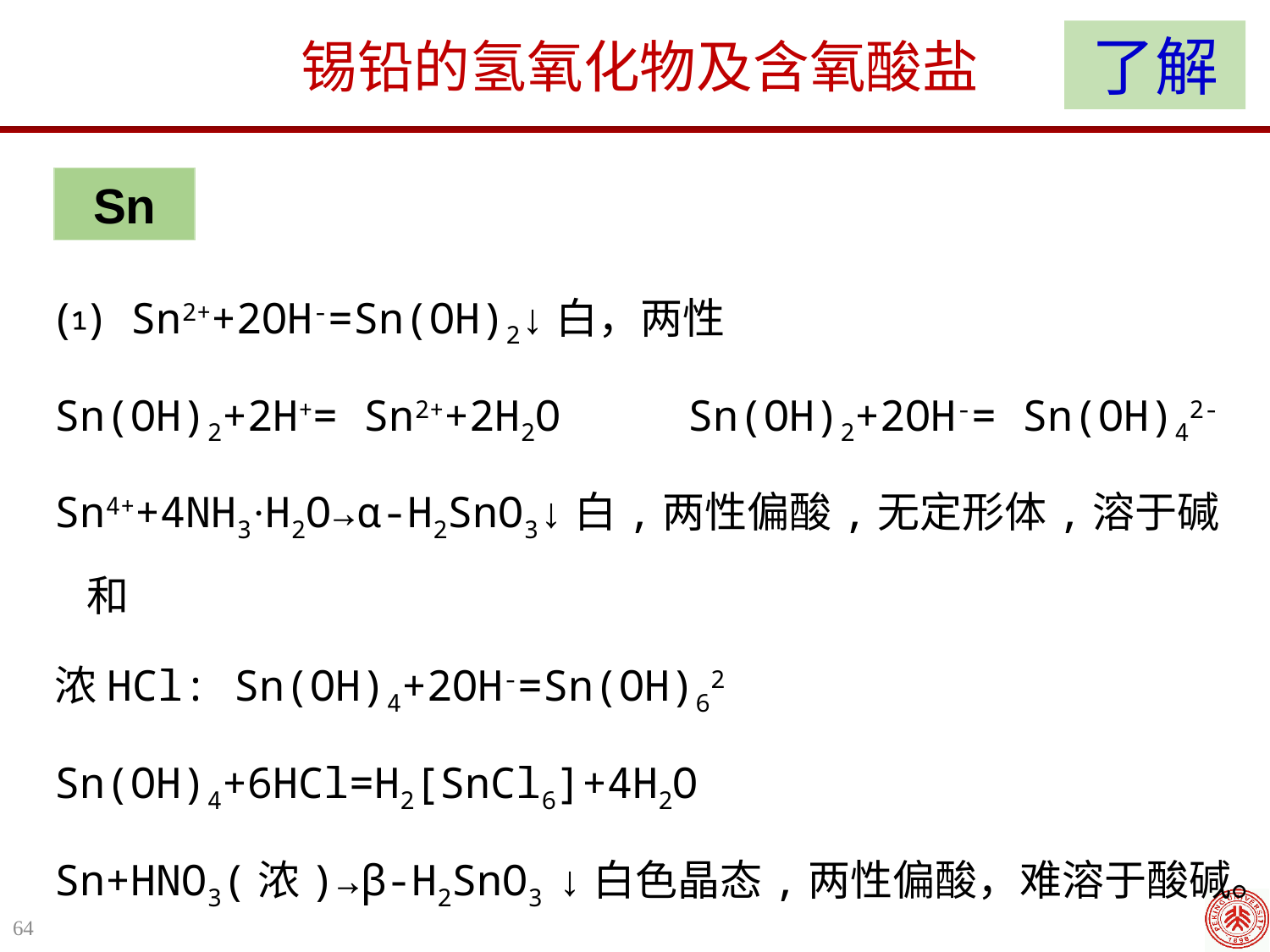

了解
锡铅的氢氧化物及含氧酸盐

Sn
⑴ Sn2++2OH-=Sn(OH)2↓白，两性
Sn(OH)2+2H+= Sn2++2H2O     Sn(OH)2+2OH-= Sn(OH)42-
Sn4++4NH3·H2O→α-H2SnO3↓白,两性偏酸,无定形体,溶于碱和
浓HCl: Sn(OH)4+2OH-=Sn(OH)62
Sn(OH)4+6HCl=H2[SnCl6]+4H2O
Sn+HNO3(浓)→β-H2SnO3 ↓白色晶态,两性偏酸，难溶于酸碱。
64